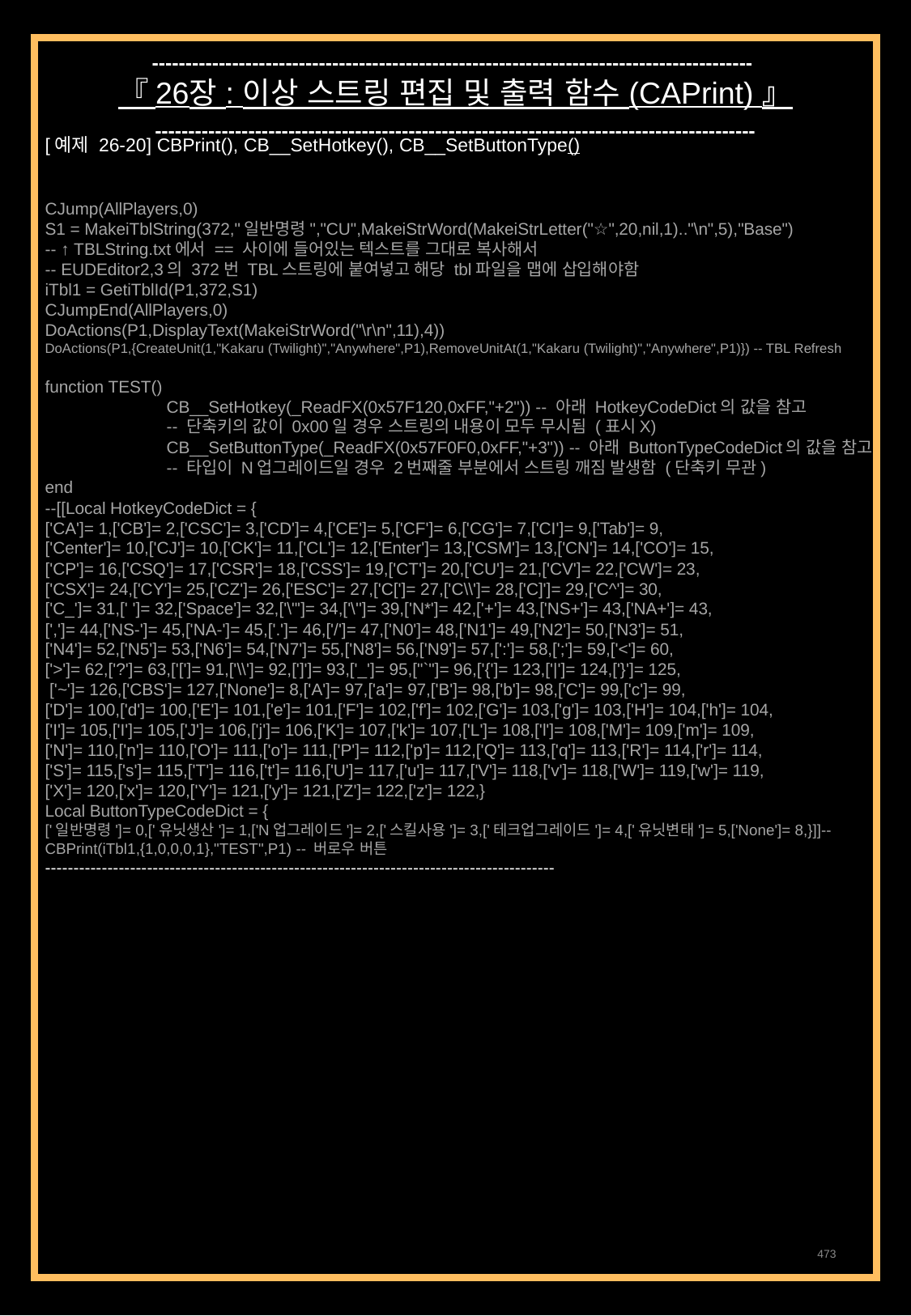

------------------------------------------------------------------------------------------
『 26장 : 이상 스트링 편집 및 출력 함수 (CAPrint) 』
------------------------------------------------------------------------------------------
[예제 26-20] CBPrint(), CB__SetHotkey(), CB__SetButtonType()

CJump(AllPlayers,0)
S1 = MakeiTblString(372,"일반명령","CU",MakeiStrWord(MakeiStrLetter("☆",20,nil,1).."\n",5),"Base")
-- ↑ TBLString.txt에서 == 사이에 들어있는 텍스트를 그대로 복사해서
-- EUDEditor2,3의 372번 TBL스트링에 붙여넣고 해당 tbl파일을 맵에 삽입해야함
iTbl1 = GetiTblId(P1,372,S1)
CJumpEnd(AllPlayers,0)
DoActions(P1,DisplayText(MakeiStrWord("\r\n",11),4))
DoActions(P1,{CreateUnit(1,"Kakaru (Twilight)","Anywhere",P1),RemoveUnitAt(1,"Kakaru (Twilight)","Anywhere",P1)}) -- TBL Refresh

function TEST()
	CB__SetHotkey(_ReadFX(0x57F120,0xFF,"+2")) -- 아래 HotkeyCodeDict의 값을 참고
	-- 단축키의 값이 0x00일 경우 스트링의 내용이 모두 무시됨 (표시X)
	CB__SetButtonType(_ReadFX(0x57F0F0,0xFF,"+3")) -- 아래 ButtonTypeCodeDict의 값을 참고
	-- 타입이 N업그레이드일 경우 2번째줄 부분에서 스트링 깨짐 발생함 (단축키 무관)
end
--[[Local HotkeyCodeDict = {
['CA']= 1,['CB']= 2,['CSC']= 3,['CD']= 4,['CE']= 5,['CF']= 6,['CG']= 7,['CI']= 9,['Tab']= 9,
['Center']= 10,['CJ']= 10,['CK']= 11,['CL']= 12,['Enter']= 13,['CSM']= 13,['CN']= 14,['CO']= 15,
['CP']= 16,['CSQ']= 17,['CSR']= 18,['CSS']= 19,['CT']= 20,['CU']= 21,['CV']= 22,['CW']= 23,
['CSX']= 24,['CY']= 25,['CZ']= 26,['ESC']= 27,['C[']= 27,['C\\']= 28,['C]']= 29,['C^']= 30,
['C_']= 31,[' ']= 32,['Space']= 32,['\"']= 34,['\'']= 39,['N*']= 42,['+']= 43,['NS+']= 43,['NA+']= 43,
[',']= 44,['NS-']= 45,['NA-']= 45,['.']= 46,['/']= 47,['N0']= 48,['N1']= 49,['N2']= 50,['N3']= 51,
['N4']= 52,['N5']= 53,['N6']= 54,['N7']= 55,['N8']= 56,['N9']= 57,[':']= 58,[';']= 59,['<']= 60,
['>']= 62,['?']= 63,['[']= 91,['\\']= 92,[']']= 93,['_']= 95,["`"]= 96,['{']= 123,['|']= 124,['}']= 125,
 ['~']= 126,['CBS']= 127,['None']= 8,['A']= 97,['a']= 97,['B']= 98,['b']= 98,['C']= 99,['c']= 99,
['D']= 100,['d']= 100,['E']= 101,['e']= 101,['F']= 102,['f']= 102,['G']= 103,['g']= 103,['H']= 104,['h']= 104,
['I']= 105,['I']= 105,['J']= 106,['j']= 106,['K']= 107,['k']= 107,['L']= 108,['l']= 108,['M']= 109,['m']= 109,
['N']= 110,['n']= 110,['O']= 111,['o']= 111,['P']= 112,['p']= 112,['Q']= 113,['q']= 113,['R']= 114,['r']= 114,
['S']= 115,['s']= 115,['T']= 116,['t']= 116,['U']= 117,['u']= 117,['V']= 118,['v']= 118,['W']= 119,['w']= 119,
['X']= 120,['x']= 120,['Y']= 121,['y']= 121,['Z']= 122,['z']= 122,}
Local ButtonTypeCodeDict = {
['일반명령']= 0,['유닛생산']= 1,['N업그레이드']= 2,['스킬사용']= 3,['테크업그레이드']= 4,['유닛변태']= 5,['None']= 8,}]]--
CBPrint(iTbl1,{1,0,0,0,1},"TEST",P1) -- 버로우 버튼
------------------------------------------------------------------------------------------
473